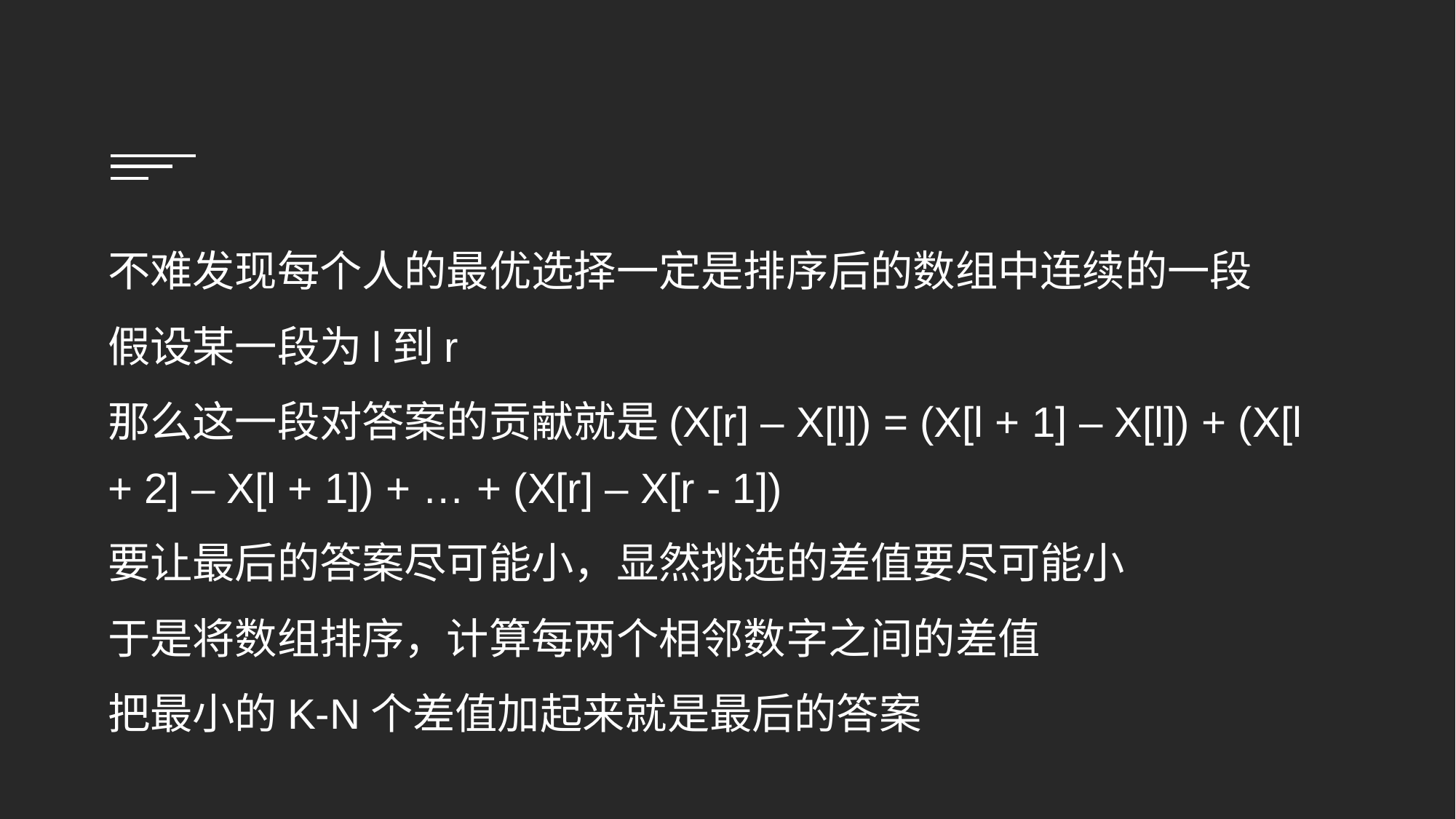

不难发现每个人的最优选择一定是排序后的数组中连续的一段
假设某一段为l到r
那么这一段对答案的贡献就是(X[r] – X[l]) = (X[l + 1] – X[l]) + (X[l + 2] – X[l + 1]) + … + (X[r] – X[r - 1])
要让最后的答案尽可能小，显然挑选的差值要尽可能小
于是将数组排序，计算每两个相邻数字之间的差值
把最小的K-N个差值加起来就是最后的答案